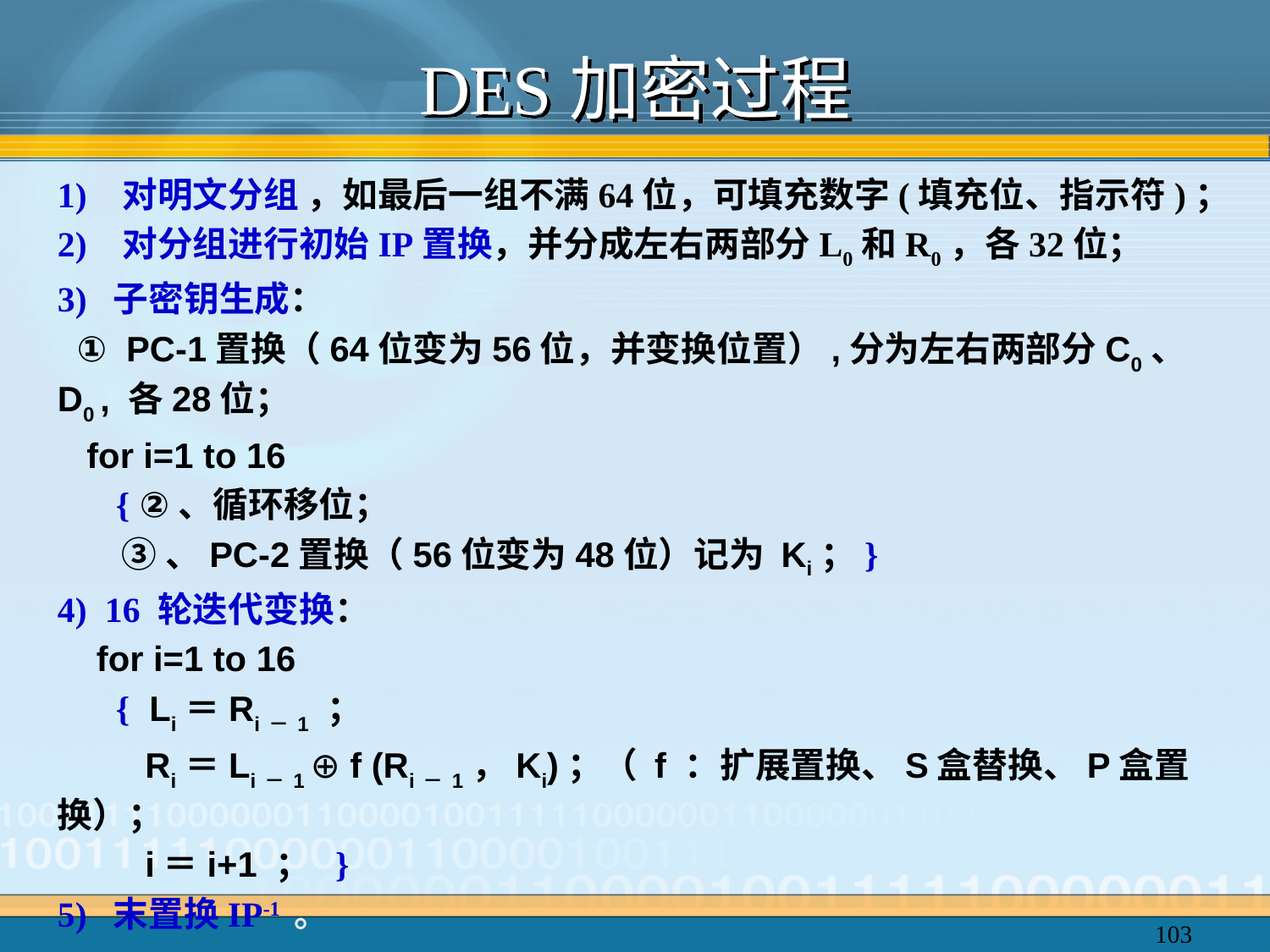

# DES加密过程
1)   对明文分组 ，如最后一组不满64位，可填充数字(填充位、指示符)；
2)   对分组进行初始IP置换，并分成左右两部分L0和R0，各32位；
3)  子密钥生成：
  ①  PC-1置换（64位变为56位，并变换位置）,分为左右两部分C0、  D0 , 各28位；
   for i=1 to 16
      { ②、循环移位；
        ③、PC-2置换（56位变为48位）记为 Ki；}
4)  16 轮迭代变换：
    for i=1 to 16
      {  Li＝Ri－1 ；
         Ri＝Li－1 ⊕ f (Ri－1，Ki)；（ f ：扩展置换、S盒替换、P盒置换）；
         i＝i+1 ；  }
5)  末置换IP-1 。
103